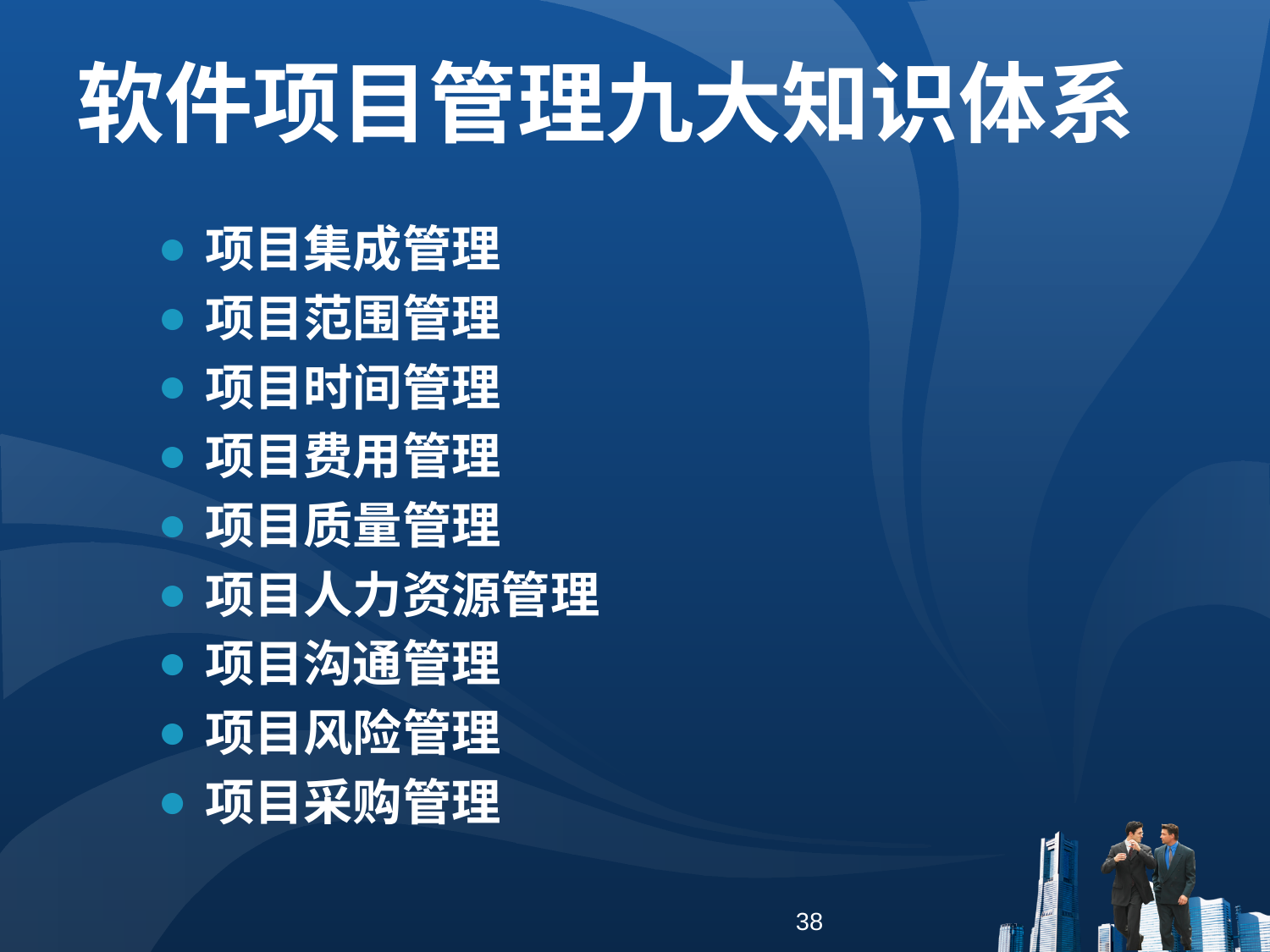

# 软件项目管理九大知识体系
项目集成管理
项目范围管理
项目时间管理
项目费用管理
项目质量管理
项目人力资源管理
项目沟通管理
项目风险管理
项目采购管理
38